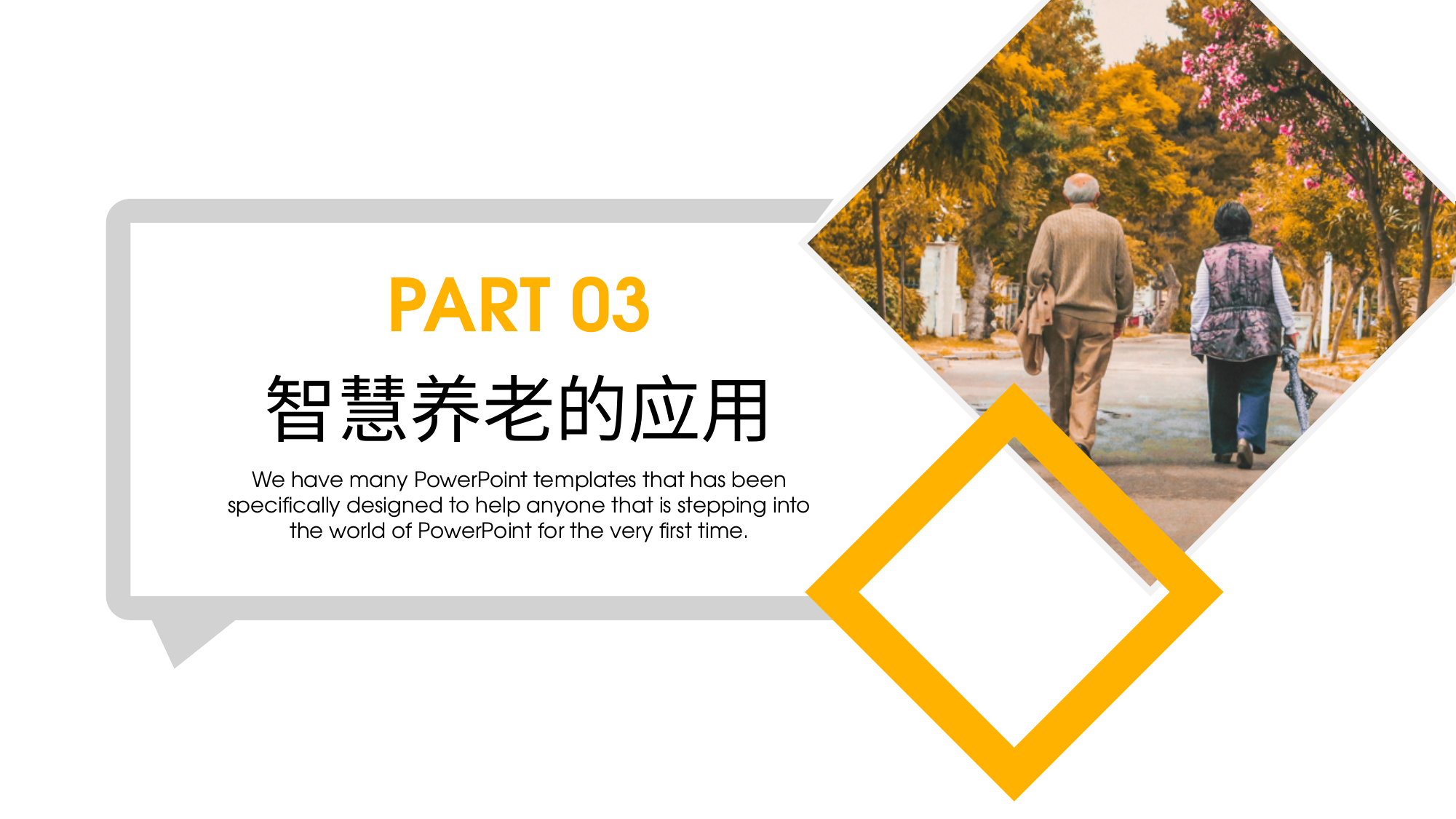

PART 03
智慧养老的应用

We have many PowerPoint templates that has been specifically designed to help anyone that is stepping into the world of PowerPoint for the very first time.